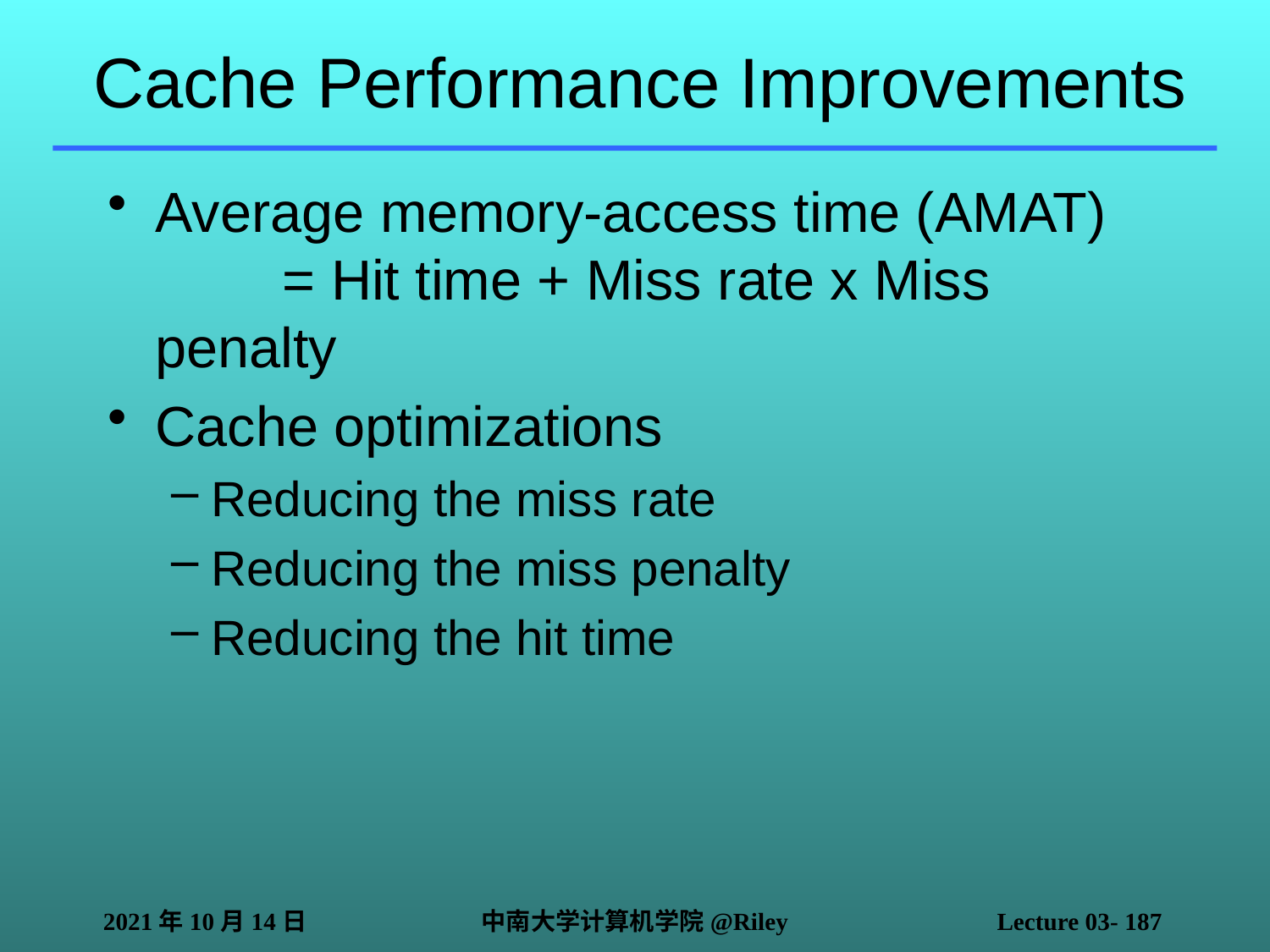

# Cache Performance Improvements

Average memory-access time (AMAT)
	= Hit time + Miss rate x Miss penalty
Cache optimizations
Reducing the miss rate
Reducing the miss penalty
Reducing the hit time
2021年10月14日
中南大学计算机学院@Riley
Lecture 03- 187